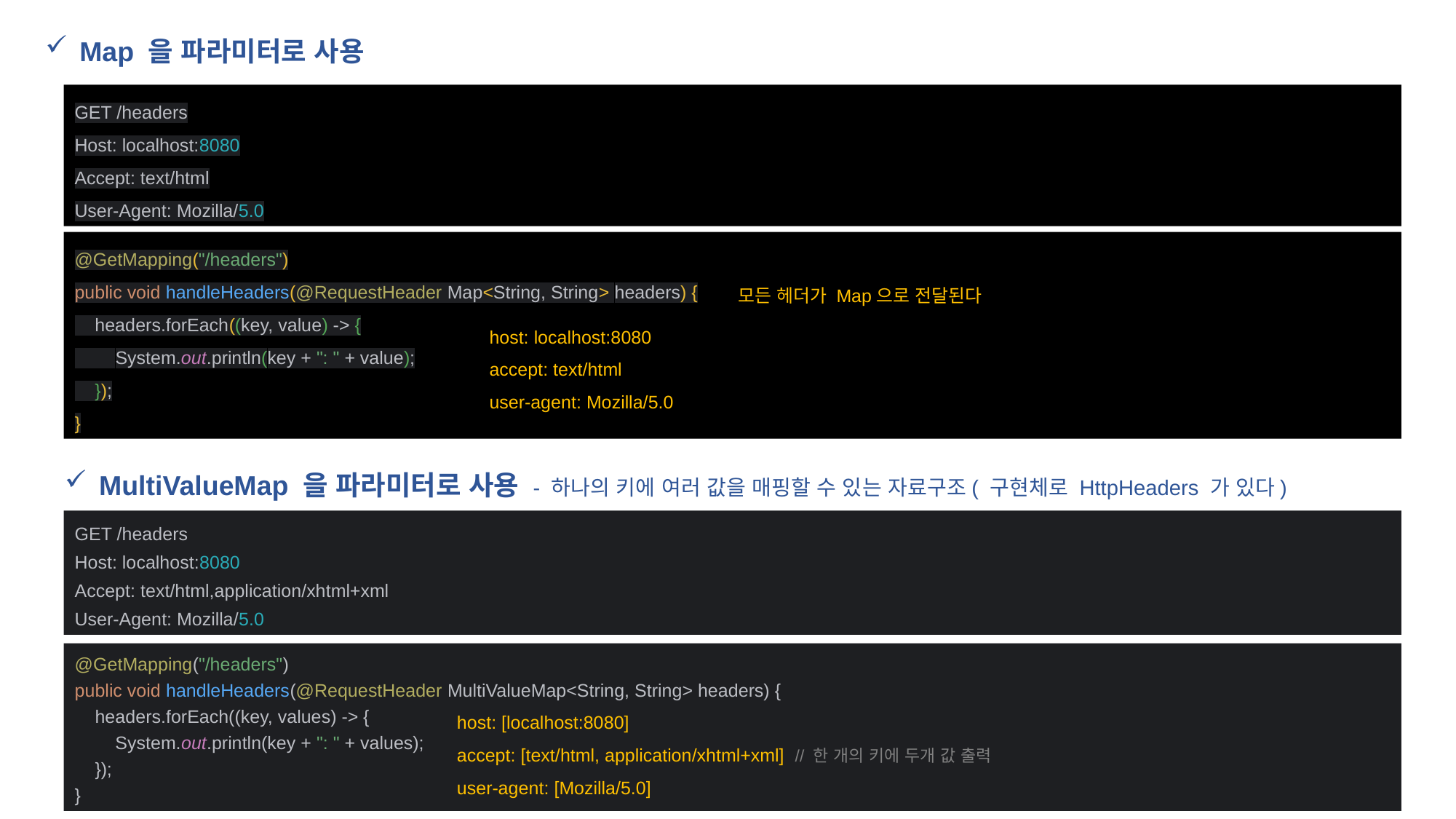

Map 을 파라미터로 사용
GET /headers
Host: localhost:8080
Accept: text/html
User-Agent: Mozilla/5.0
@GetMapping("/headers")
public void handleHeaders(@RequestHeader Map<String, String> headers) {
    headers.forEach((key, value) -> {
        System.out.println(key + ": " + value);
    });
}
모든 헤더가 Map으로 전달된다
host: localhost:8080
accept: text/html
user-agent: Mozilla/5.0
MultiValueMap 을 파라미터로 사용 - 하나의 키에 여러 값을 매핑할 수 있는 자료구조( 구현체로 HttpHeaders 가 있다)
GET /headers
Host: localhost:8080
Accept: text/html,application/xhtml+xml
User-Agent: Mozilla/5.0
@GetMapping("/headers")
public void handleHeaders(@RequestHeader MultiValueMap<String, String> headers) {
    headers.forEach((key, values) -> {
        System.out.println(key + ": " + values);
    });
}
host: [localhost:8080]
accept: [text/html, application/xhtml+xml]  // 한 개의 키에 두개 값 출력
user-agent: [Mozilla/5.0]
["text/html", "application/xhtml+xml", "application/xml"] 과 같이 변환된다